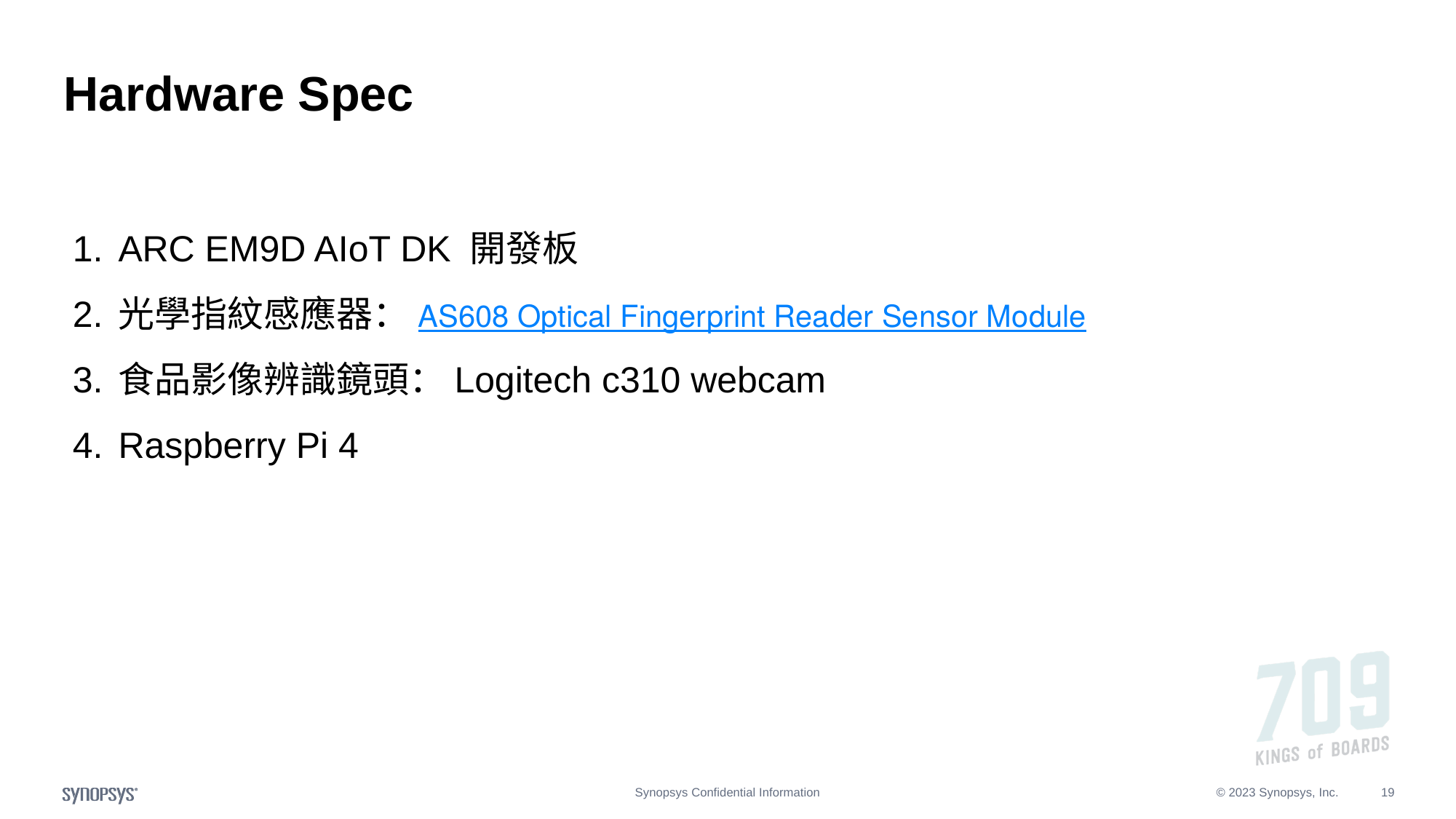

# Hardware Spec

ARC EM9D AIoT DK 開發板
光學指紋感應器：AS608 Optical Fingerprint Reader Sensor Module
食品影像辨識鏡頭：Logitech c310 webcam
Raspberry Pi 4